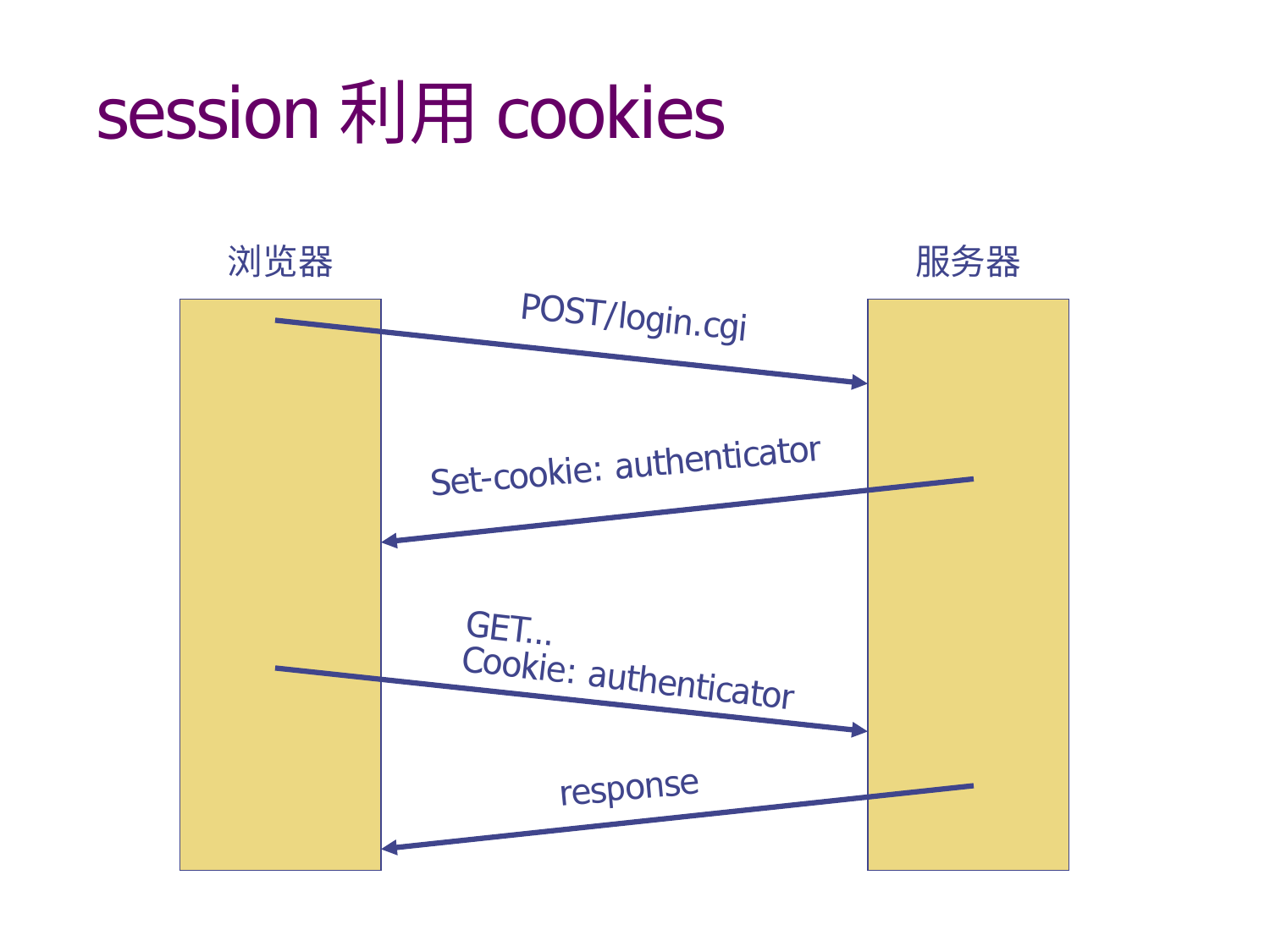

# session利用cookies
浏览器
服务器
POST/login.cgi

Set-cookie: authenticator

GET…
Cookie: authenticator

response